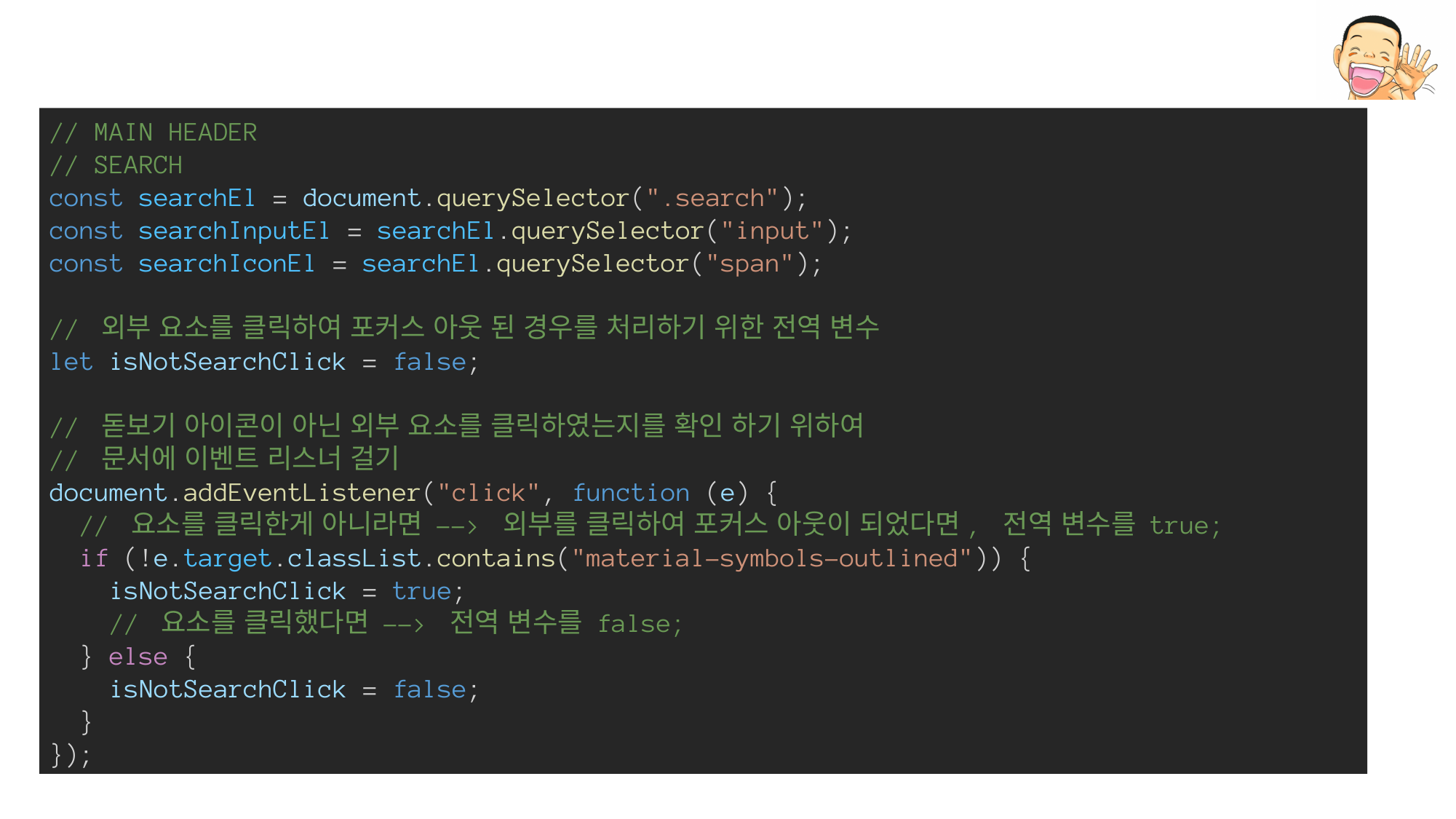

// MAIN HEADER
// SEARCH
const searchEl = document.querySelector(".search");
const searchInputEl = searchEl.querySelector("input");
const searchIconEl = searchEl.querySelector("span");
// 외부 요소를 클릭하여 포커스 아웃 된 경우를 처리하기 위한 전역 변수
let isNotSearchClick = false;
// 돋보기 아이콘이 아닌 외부 요소를 클릭하였는지를 확인 하기 위하여
// 문서에 이벤트 리스너 걸기
document.addEventListener("click", function (e) {
  // 요소를 클릭한게 아니라면 --> 외부를 클릭하여 포커스 아웃이 되었다면, 전역 변수를 true;
  if (!e.target.classList.contains("material-symbols-outlined")) {
    isNotSearchClick = true;
    // 요소를 클릭했다면 --> 전역 변수를 false;
  } else {
    isNotSearchClick = false;
  }
});